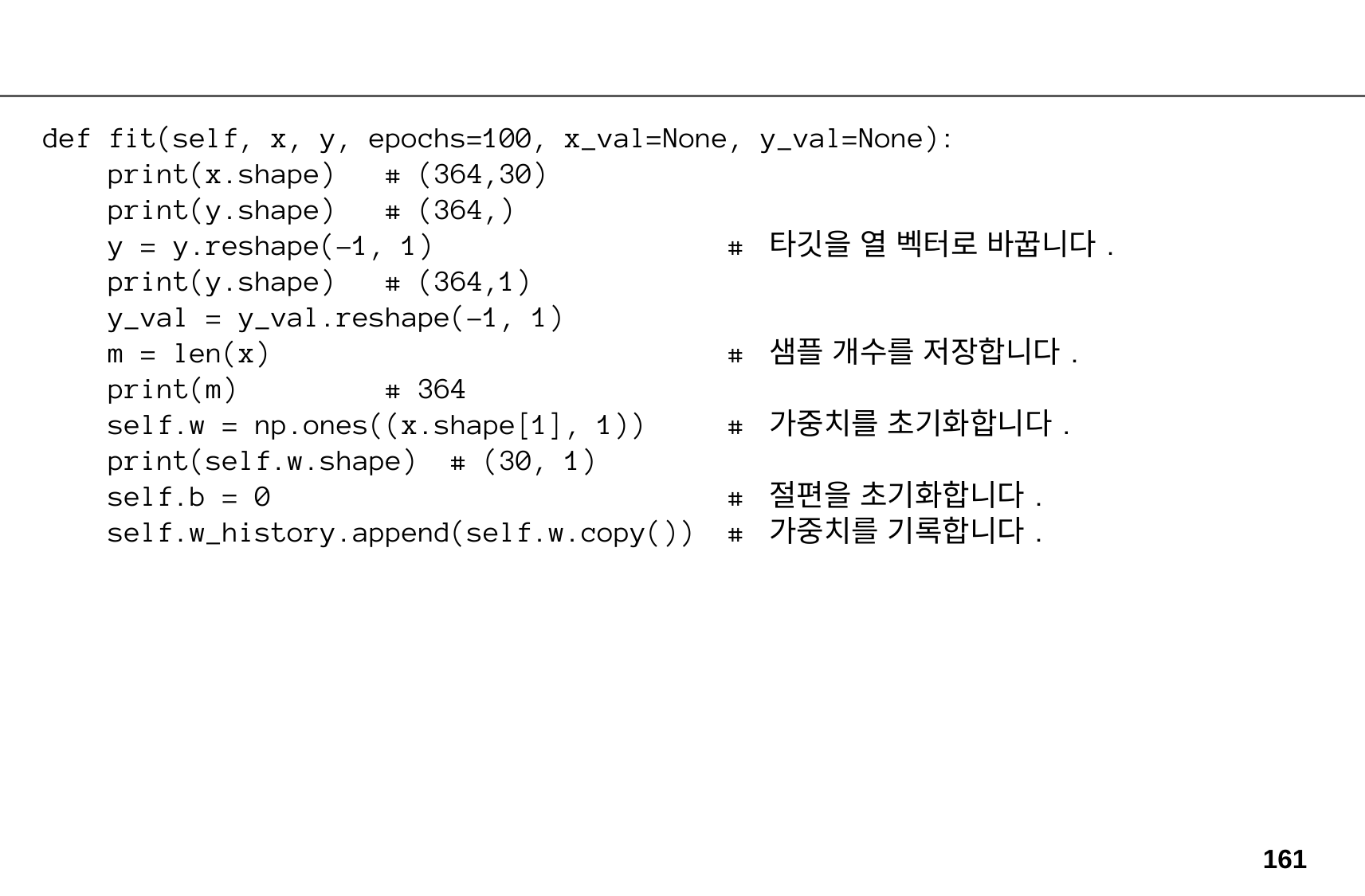

def fit(self, x, y, epochs=100, x_val=None, y_val=None):
        print(x.shape)   # (364,30)
        print(y.shape)   # (364,)
        y = y.reshape(-1, 1)                  # 타깃을 열 벡터로 바꿉니다.
        print(y.shape)   # (364,1)
        y_val = y_val.reshape(-1, 1)
        m = len(x)                            # 샘플 개수를 저장합니다.
        print(m)         # 364
        self.w = np.ones((x.shape[1], 1))     # 가중치를 초기화합니다.
        print(self.w.shape)  # (30, 1)
        self.b = 0                            # 절편을 초기화합니다.
        self.w_history.append(self.w.copy())  # 가중치를 기록합니다.